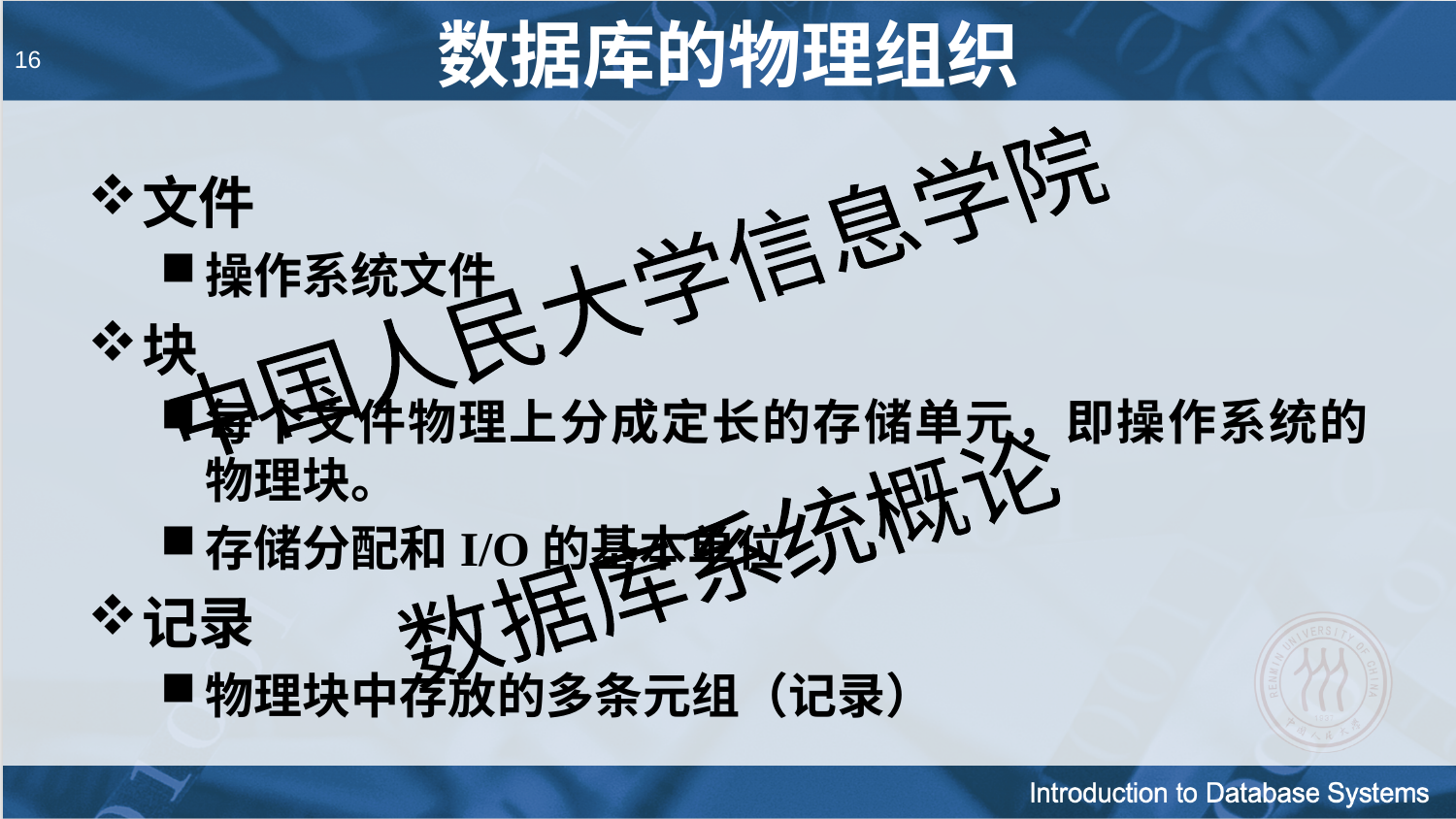

数据库的物理组织
# 16
文件
操作系统文件
块
每个文件物理上分成定长的存储单元，即操作系统的物理块。
存储分配和I/O的基本单位
记录
物理块中存放的多条元组（记录）